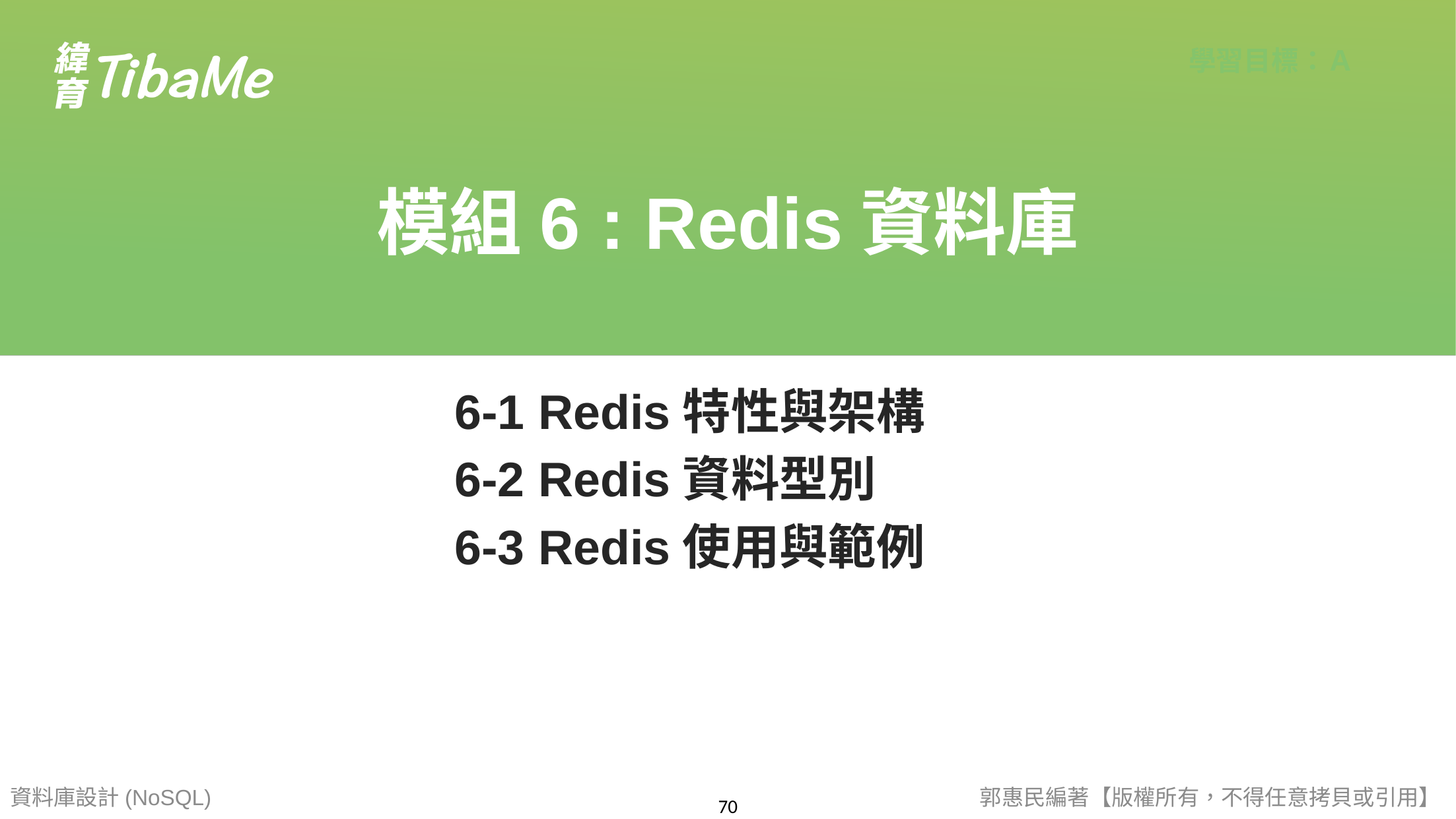

模組6 : Redis資料庫
6-1 Redis特性與架構
6-2 Redis資料型別
6-3 Redis使用與範例
資料庫設計(NoSQL)
郭惠民編著【版權所有，不得任意拷貝或引用】